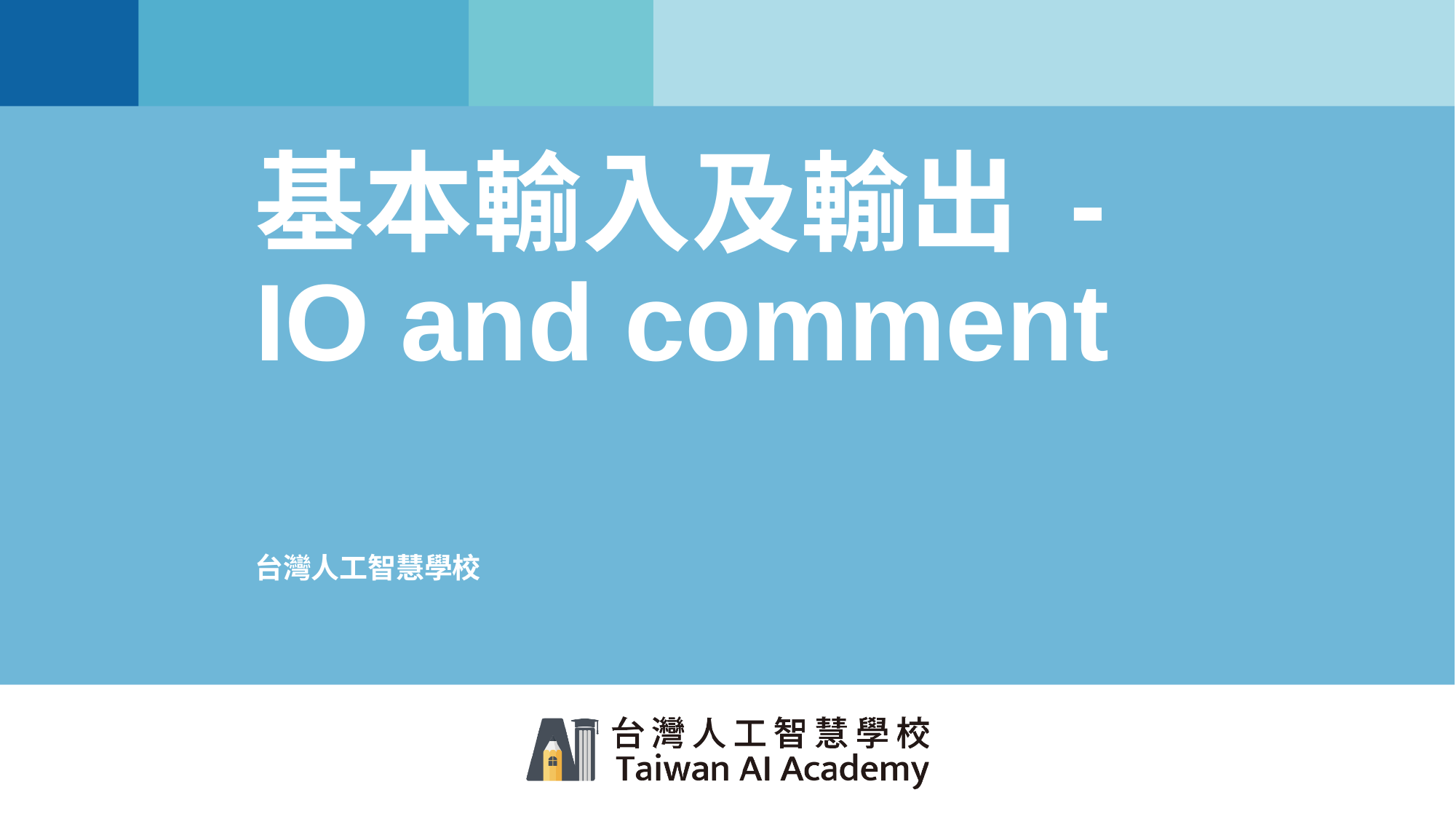

# 基本輸入及輸出 - IO and comment

台灣人工智慧學校